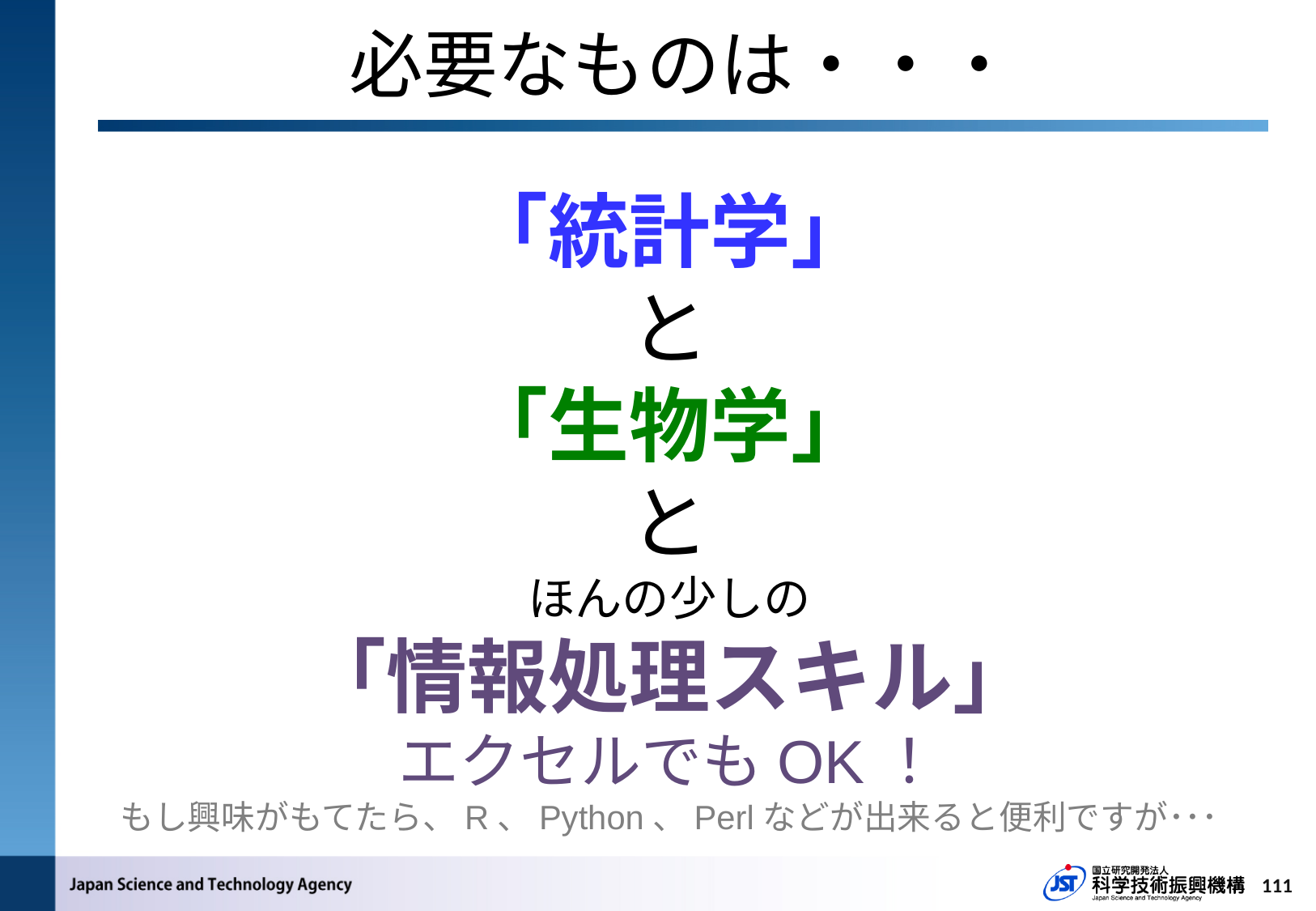

# 必要なものは・・・
「統計学」
と
「生物学」
と
ほんの少しの
「情報処理スキル」
エクセルでもOK！
もし興味がもてたら、R、Python、Perlなどが出来ると便利ですが･･･
111